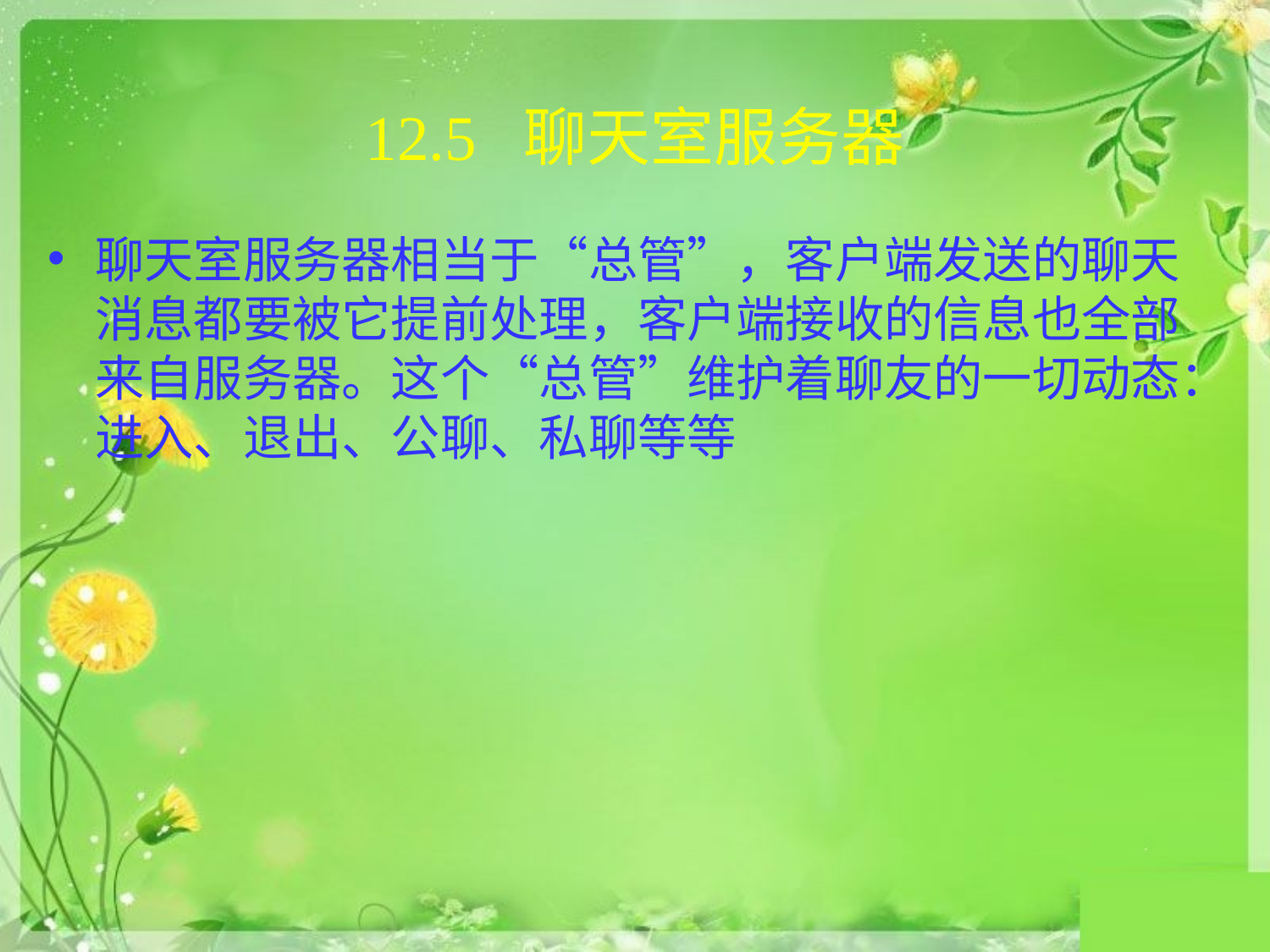

# 12.5  聊天室服务器
聊天室服务器相当于“总管”，客户端发送的聊天消息都要被它提前处理，客户端接收的信息也全部来自服务器。这个“总管”维护着聊友的一切动态：进入、退出、公聊、私聊等等